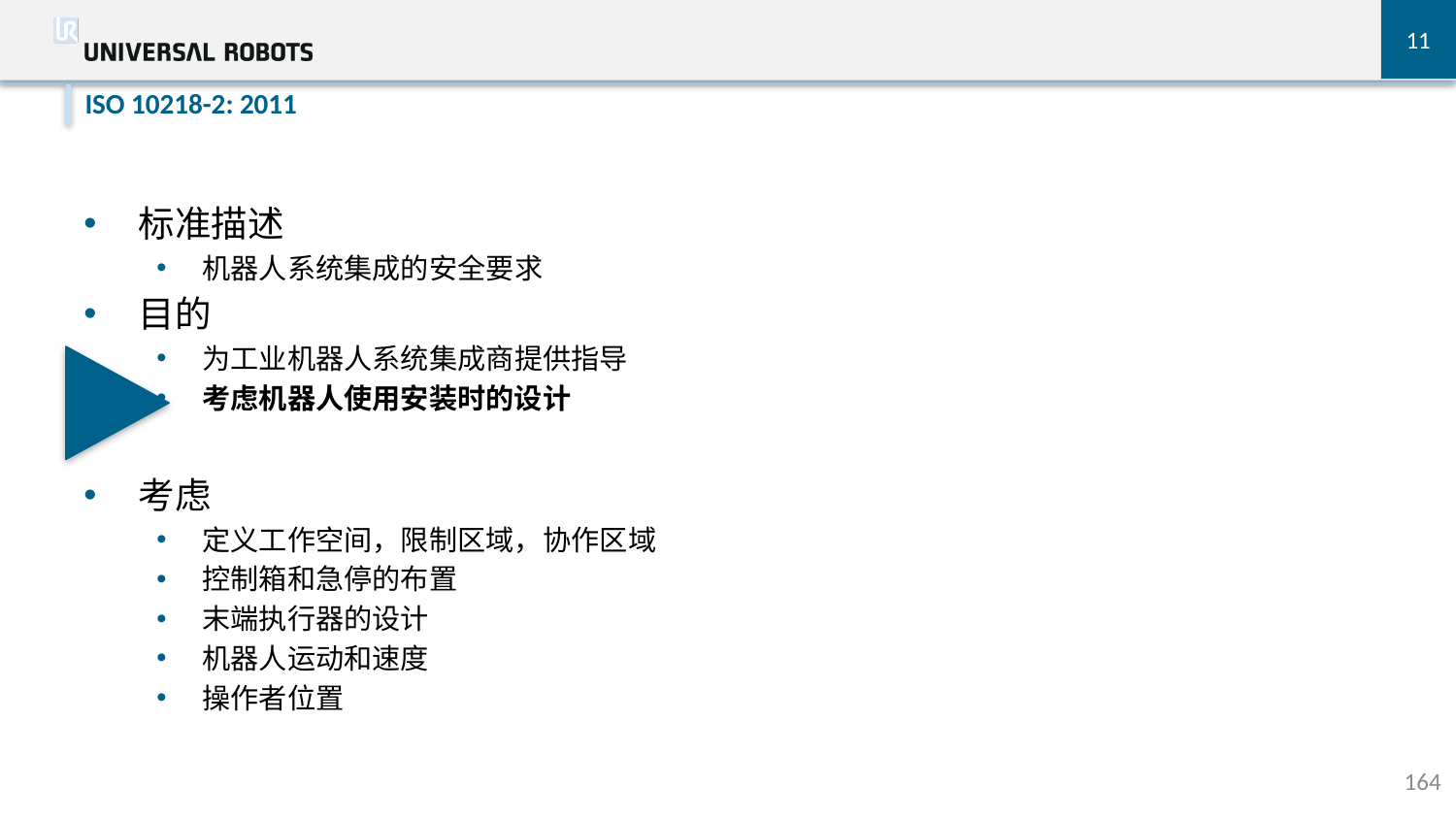

11

ISO 10218-2: 2011

标准描述
机器人系统集成的安全要求
目的
为工业机器人系统集成商提供指导
考虑机器人使用安装时的设计

考虑
定义工作空间，限制区域，协作区域
控制箱和急停的布置
末端执行器的设计
机器人运动和速度
操作者位置

164